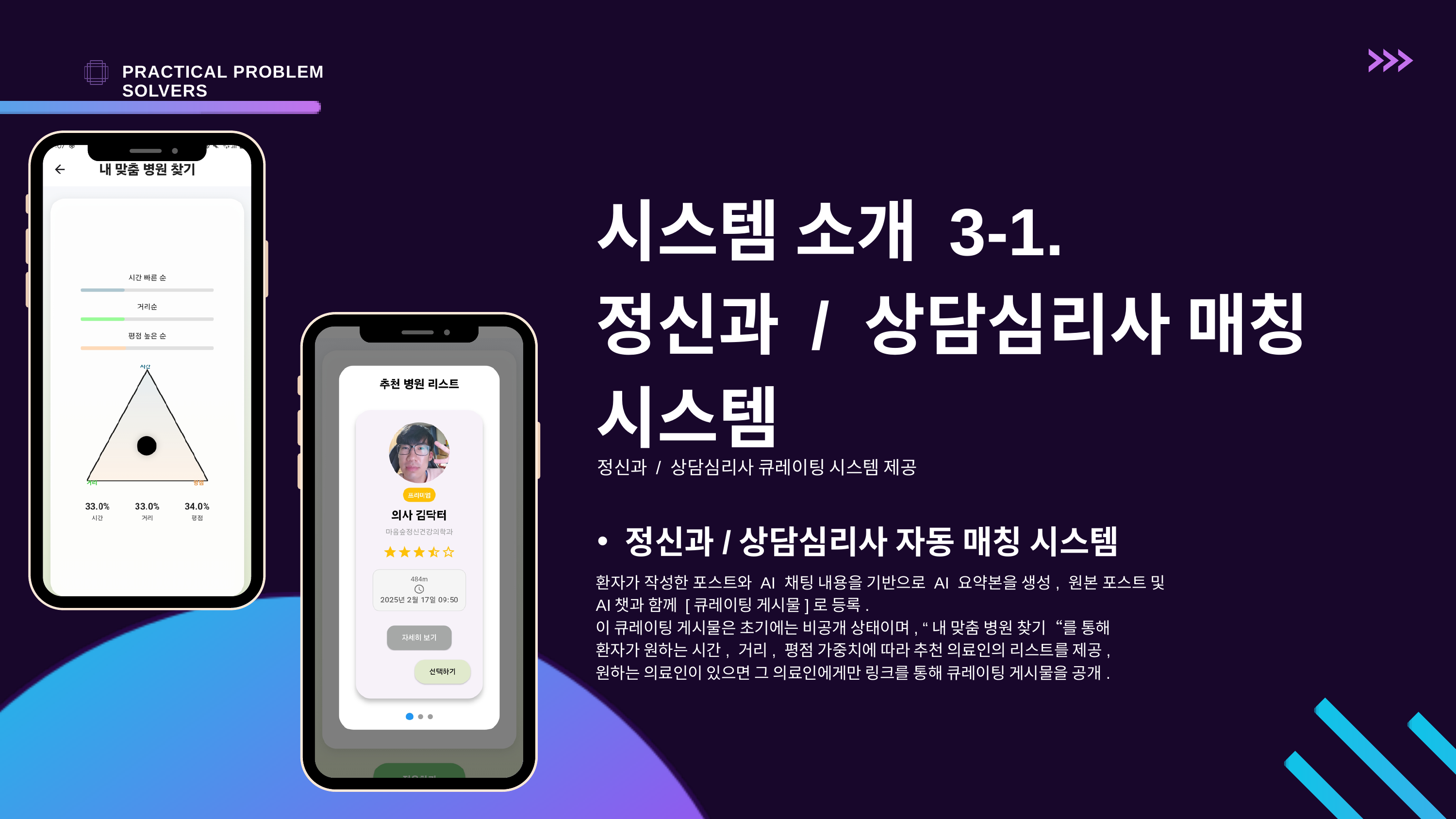

PRACTICAL PROBLEM SOLVERS

시스템 소개 3-1.
정신과 / 상담심리사 매칭 시스템

정신과 / 상담심리사 큐레이팅 시스템 제공
정신과/상담심리사 자동 매칭 시스템
환자가 작성한 포스트와 AI 채팅 내용을 기반으로 AI 요약본을 생성, 원본 포스트 및 AI챗과 함께 [큐레이팅 게시물]로 등록.
이 큐레이팅 게시물은 초기에는 비공개 상태이며, “내 맞춤 병원 찾기“를 통해
환자가 원하는 시간, 거리, 평점 가중치에 따라 추천 의료인의 리스트를 제공,
원하는 의료인이 있으면 그 의료인에게만 링크를 통해 큐레이팅 게시물을 공개.